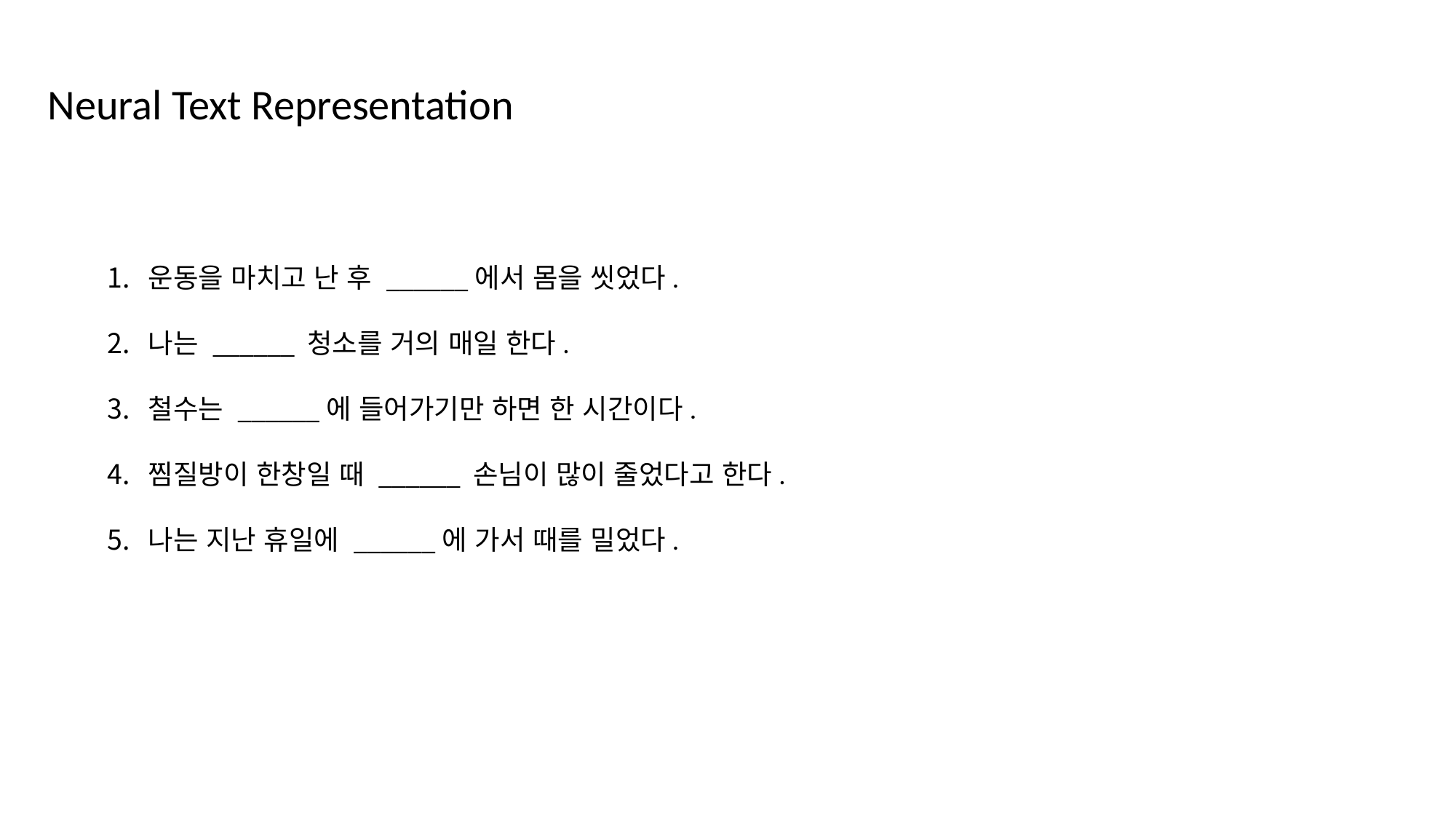

Neural Text Representation
운동을 마치고 난 후 ______에서 몸을 씻었다.
나는 ______ 청소를 거의 매일 한다.
철수는 ______에 들어가기만 하면 한 시간이다.
찜질방이 한창일 때 ______ 손님이 많이 줄었다고 한다.
나는 지난 휴일에 ______에 가서 때를 밀었다.